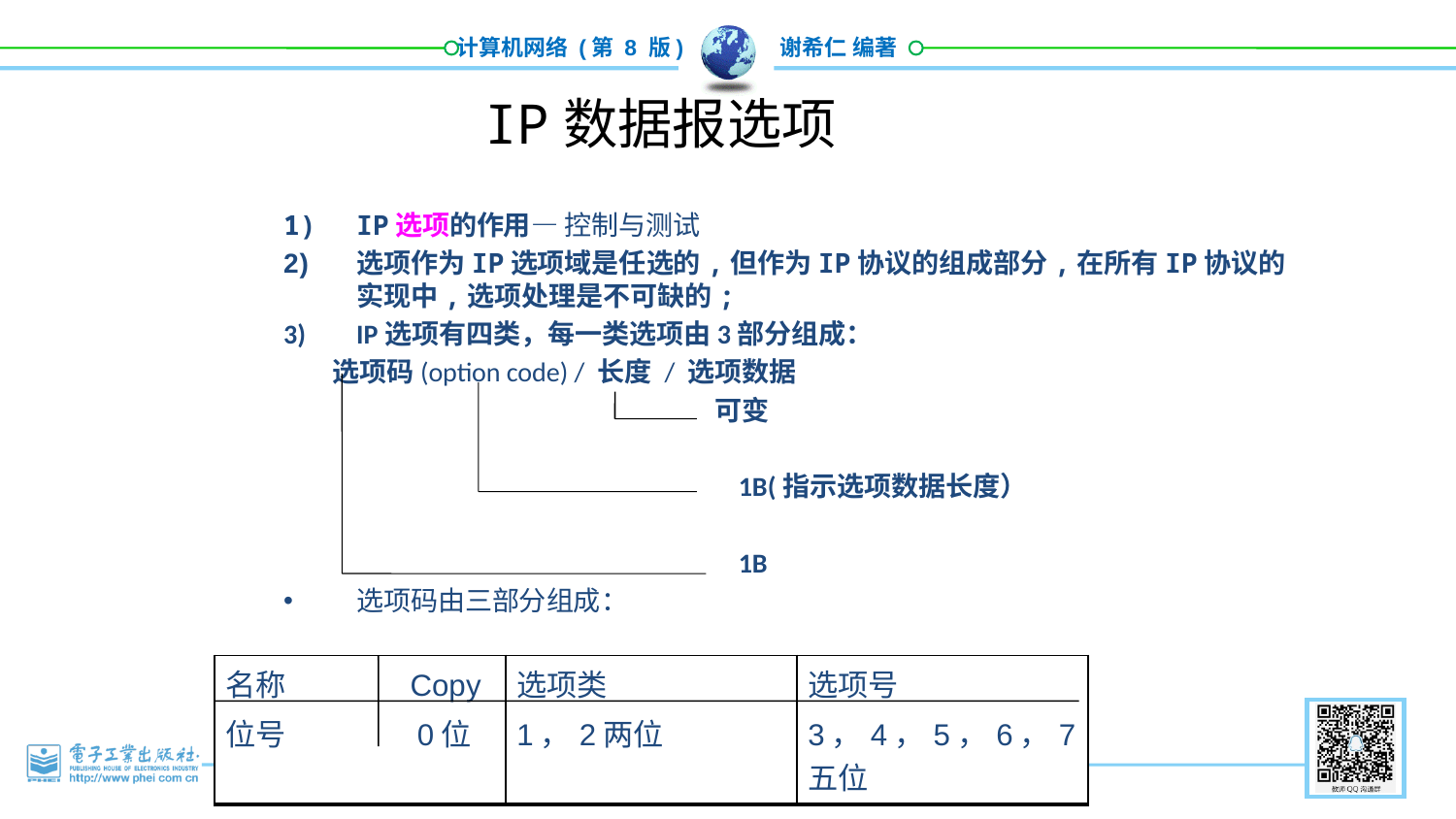

117
# IP数据报选项
IP选项的作用— 控制与测试
选项作为IP选项域是任选的,但作为IP协议的组成部分,在所有IP协议的实现中,选项处理是不可缺的;
IP选项有四类，每一类选项由3部分组成：
       选项码(option code) / 长度 / 选项数据
                                                                      可变

                                                                           1B(指示选项数据长度）

                                                                           1B
选项码由三部分组成：

| 名称 Copy 位号 0位 | 选项类 1，2两位 | 选项号 3，4，5，6，7五位 |
| --- | --- | --- |